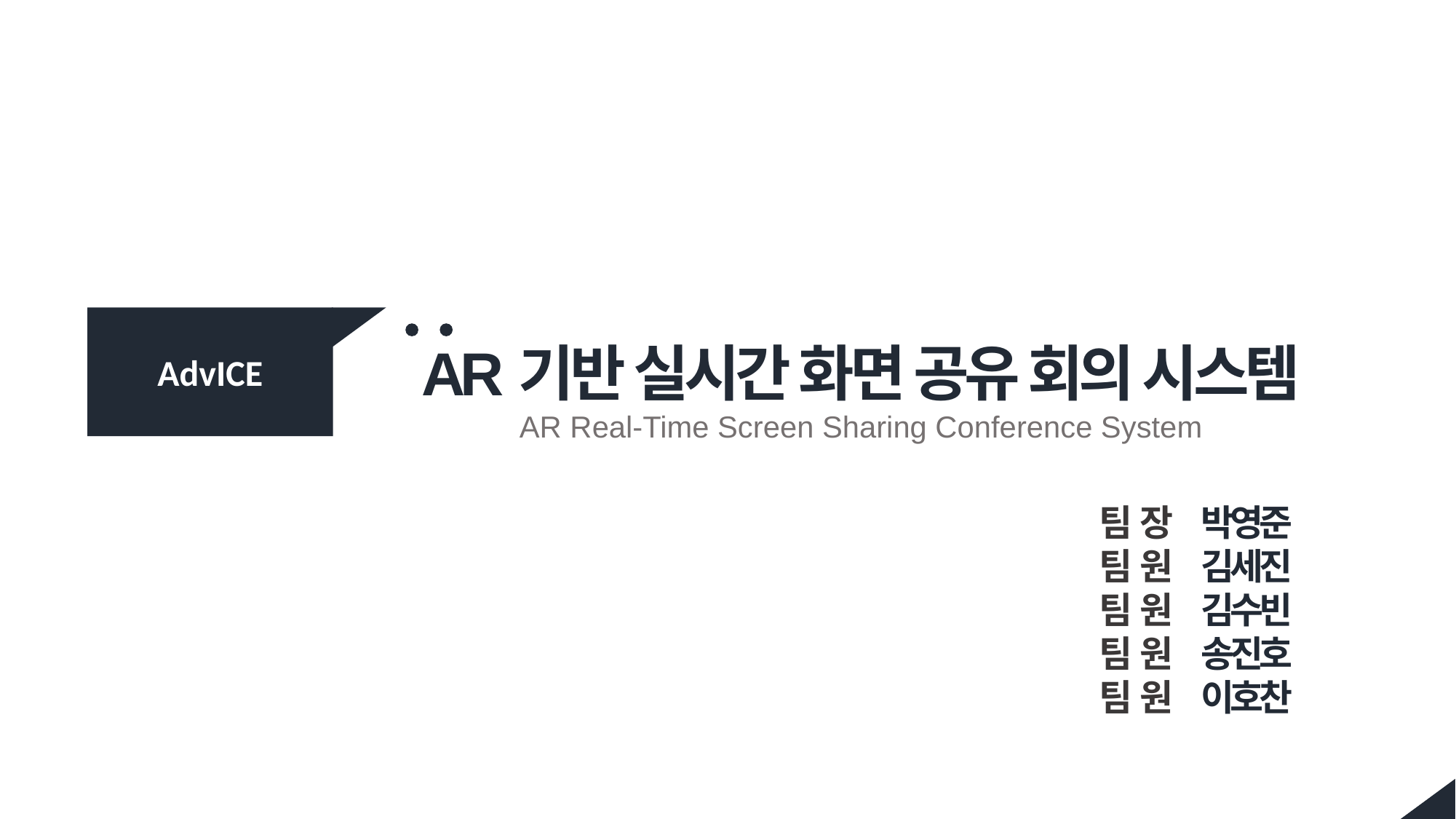

AdvICE

AR기반 실시간 화면 공유 회의 시스템
AR Real-Time Screen Sharing Conference System
팀  장     박영준
팀  원     김세진
팀  원     김수빈
팀  원     송진호
팀  원     이호찬